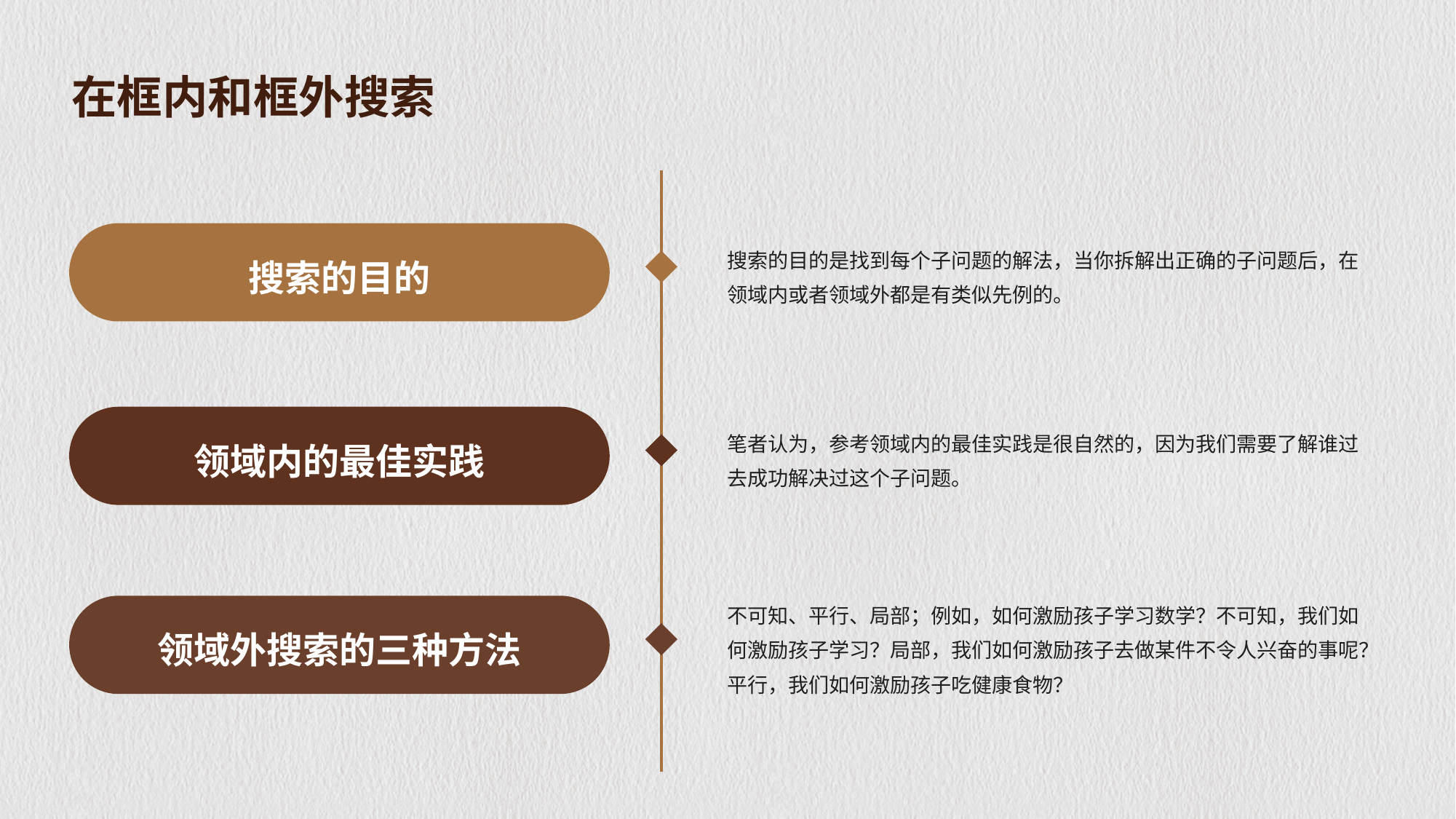

在框内和框外搜索
搜索的目的是找到每个子问题的解法，当你拆解出正确的子问题后，在领域内或者领域外都是有类似先例的。

搜索的目的

笔者认为，参考领域内的最佳实践是很自然的，因为我们需要了解谁过去成功解决过这个子问题。

领域内的最佳实践

不可知、平行、局部；例如，如何激励孩子学习数学？不可知，我们如何激励孩子学习？局部，我们如何激励孩子去做某件不令人兴奋的事呢？平行，我们如何激励孩子吃健康食物？

领域外搜索的三种方法